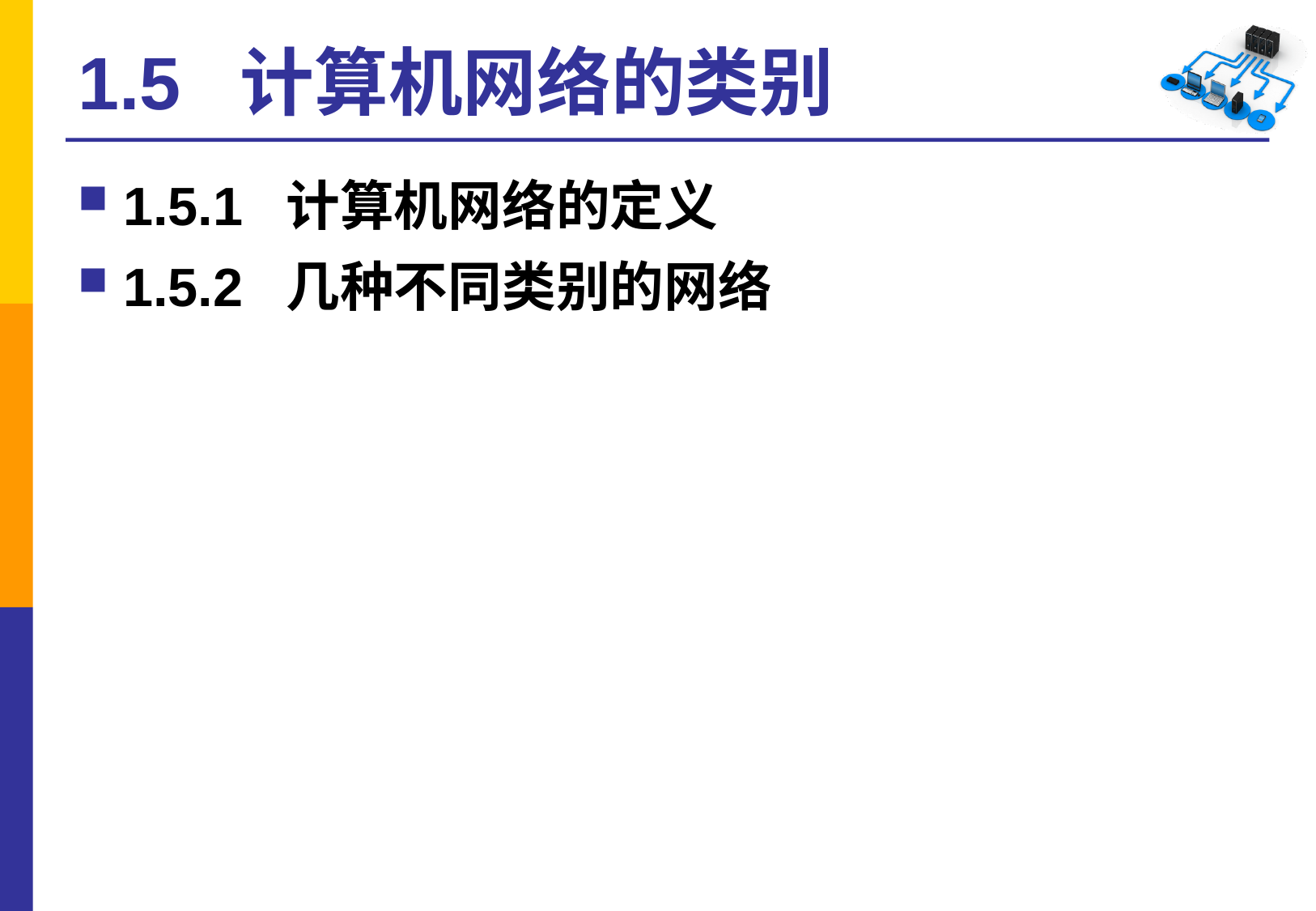

# 1.5  计算机网络的类别
1.5.1  计算机网络的定义
1.5.2  几种不同类别的网络